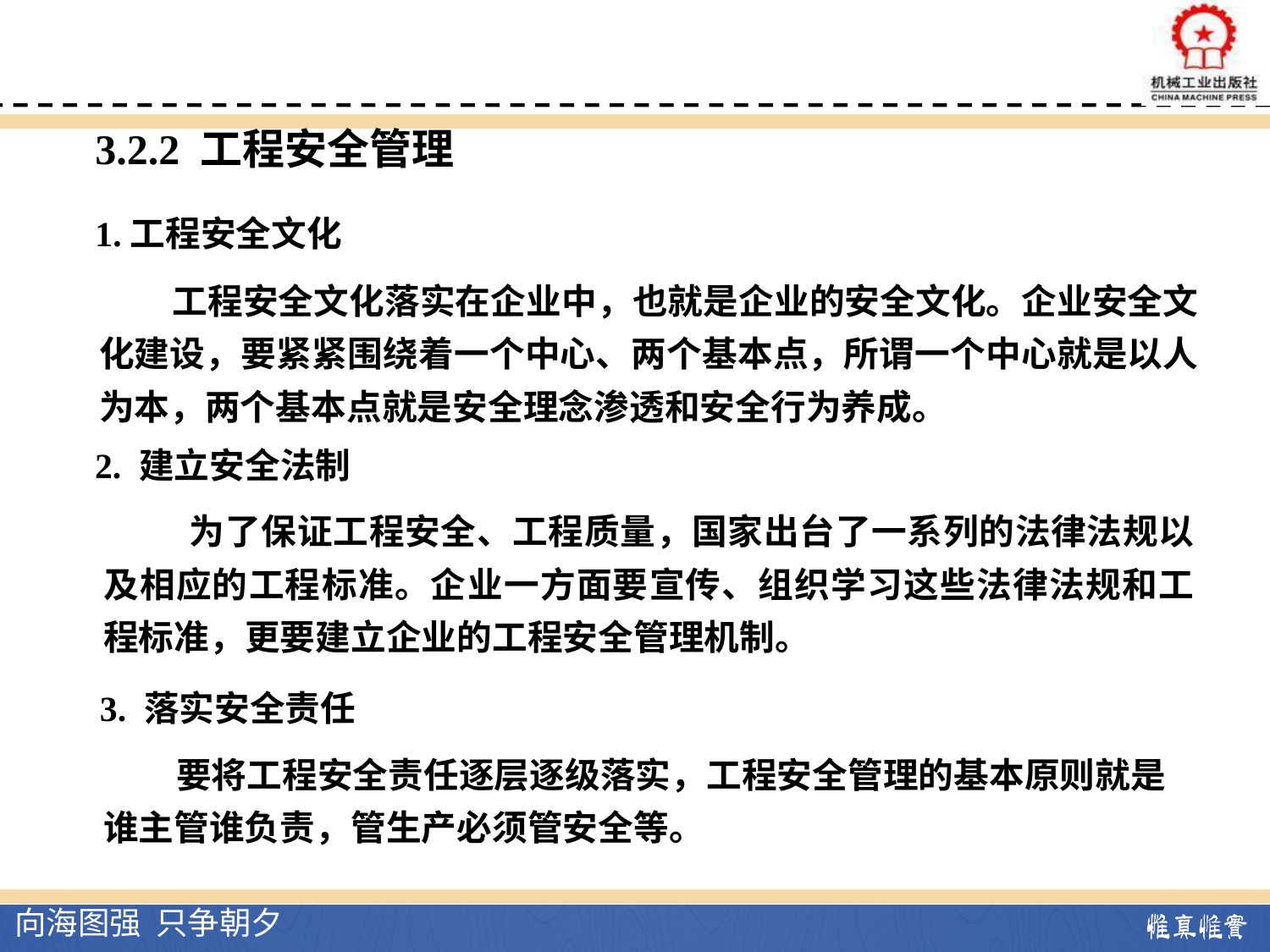

3.2.2 工程安全管理
1.工程安全文化
        工程安全文化落实在企业中，也就是企业的安全文化。企业安全文化建设，要紧紧围绕着一个中心、两个基本点，所谓一个中心就是以人为本，两个基本点就是安全理念渗透和安全行为养成。
2. 建立安全法制
         为了保证工程安全、工程质量，国家出台了一系列的法律法规以及相应的工程标准。企业一方面要宣传、组织学习这些法律法规和工程标准，更要建立企业的工程安全管理机制。
3. 落实安全责任
        要将工程安全责任逐层逐级落实，工程安全管理的基本原则就是谁主管谁负责，管生产必须管安全等。